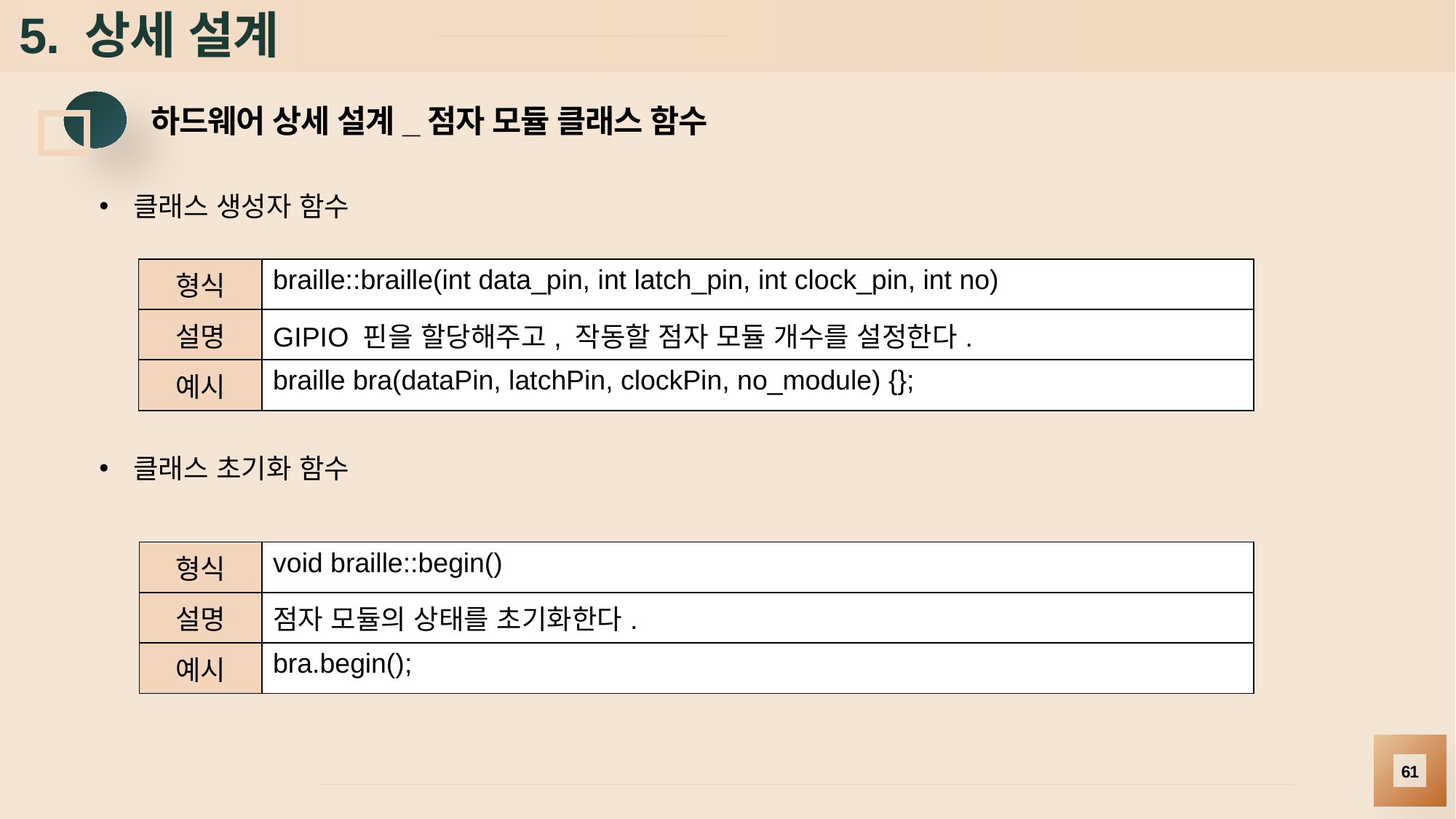

# 5. 상세 설계

하드웨어 상세 설계_점자 모듈 클래스 함수

클래스 생성자 함수
| 형식 | braille::braille(int data\_pin, int latch\_pin, int clock\_pin, int no) |
| --- | --- |
| 설명 | GIPIO 핀을 할당해주고, 작동할 점자 모듈 개수를 설정한다. |
| 예시 | braille bra(dataPin, latchPin, clockPin, no\_module) {}; |
클래스 초기화 함수
| 형식 | void braille::begin() |
| --- | --- |
| 설명 | 점자 모듈의 상태를 초기화한다. |
| 예시 | bra.begin(); |
61